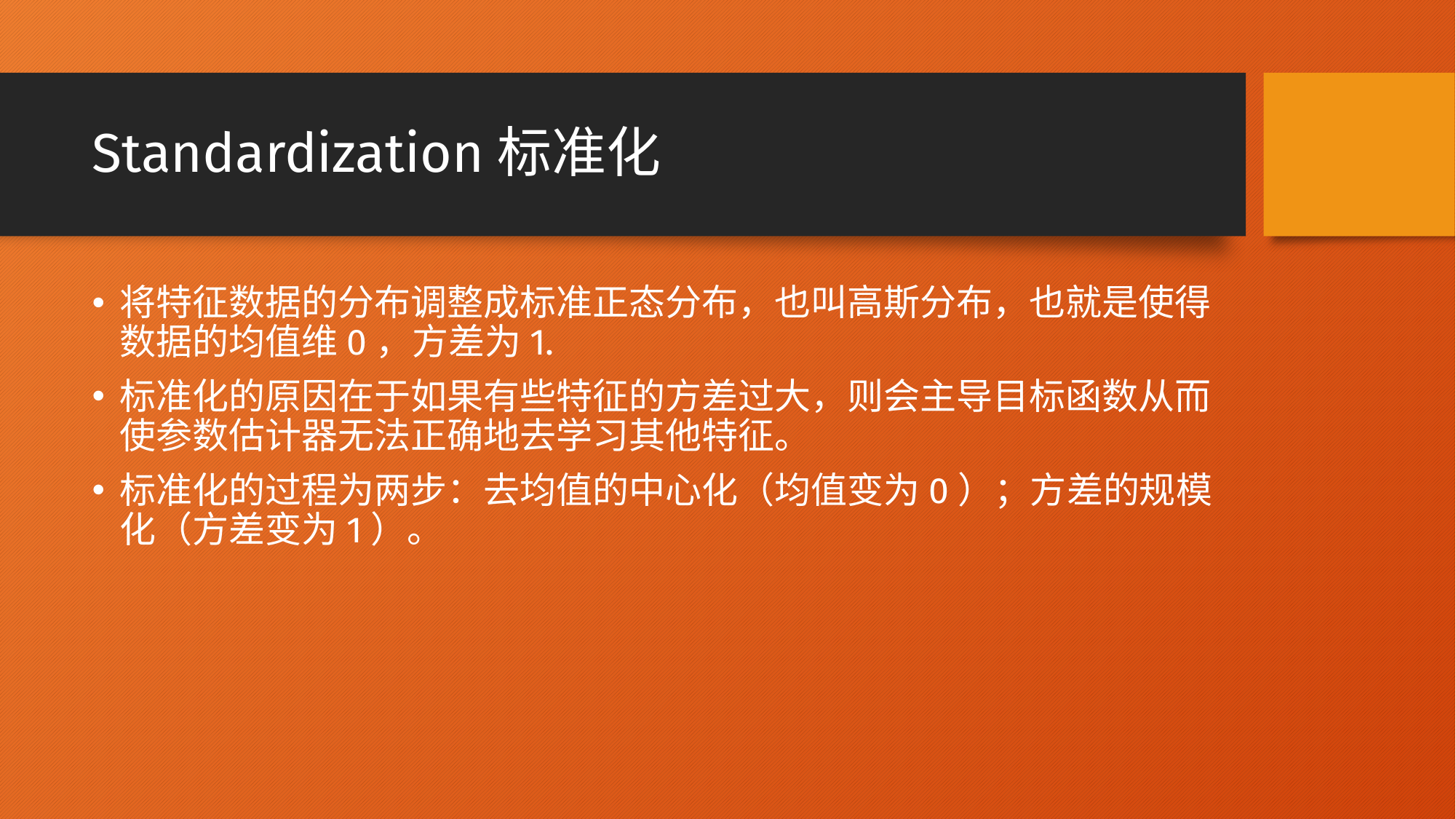

# Standardization标准化
将特征数据的分布调整成标准正态分布，也叫高斯分布，也就是使得数据的均值维0，方差为1.
标准化的原因在于如果有些特征的方差过大，则会主导目标函数从而使参数估计器无法正确地去学习其他特征。
标准化的过程为两步：去均值的中心化（均值变为0）；方差的规模化（方差变为1）。